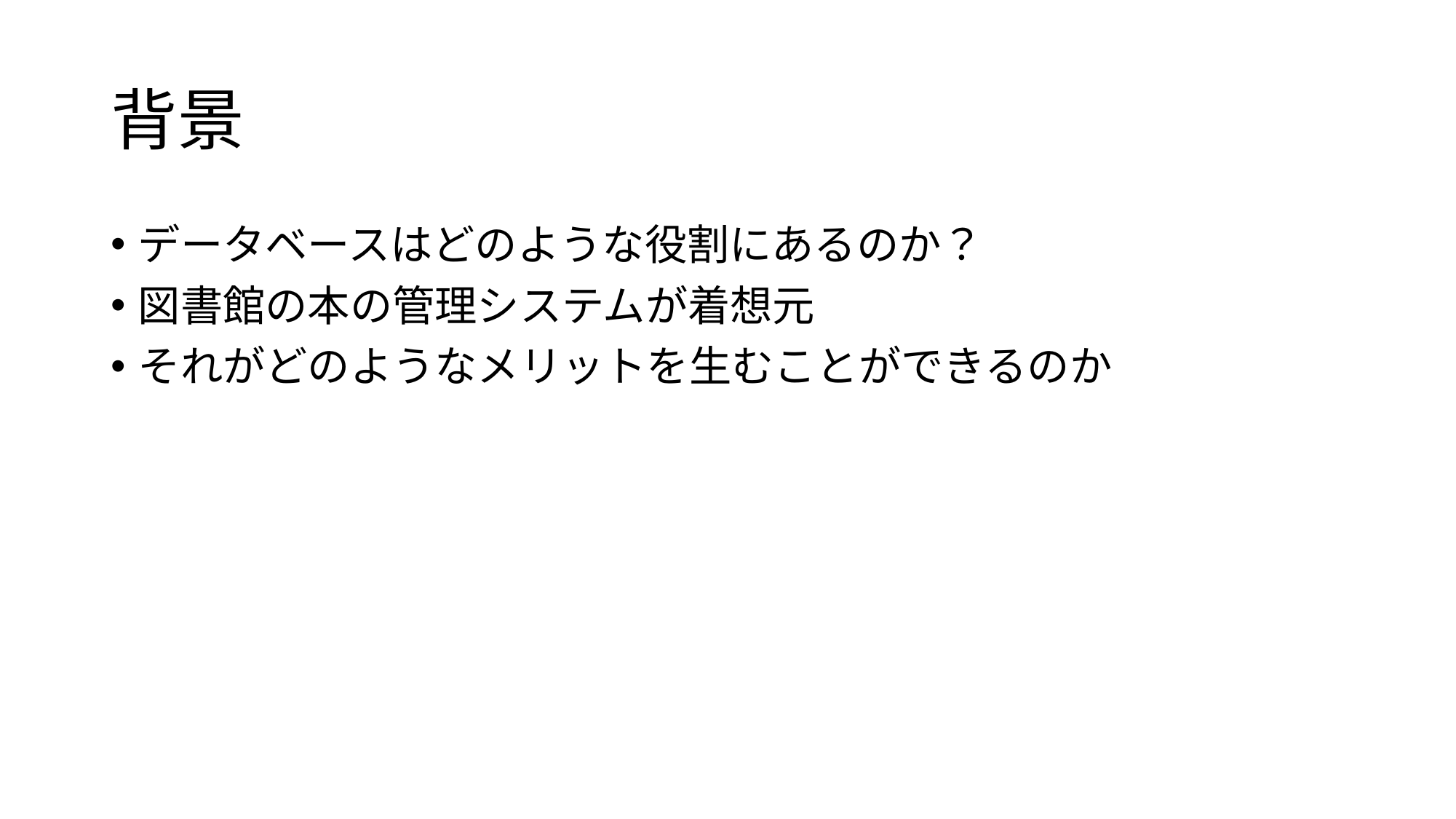

# 背景
データベースはどのような役割にあるのか？
図書館の本の管理システムが着想元
それがどのようなメリットを生むことができるのか